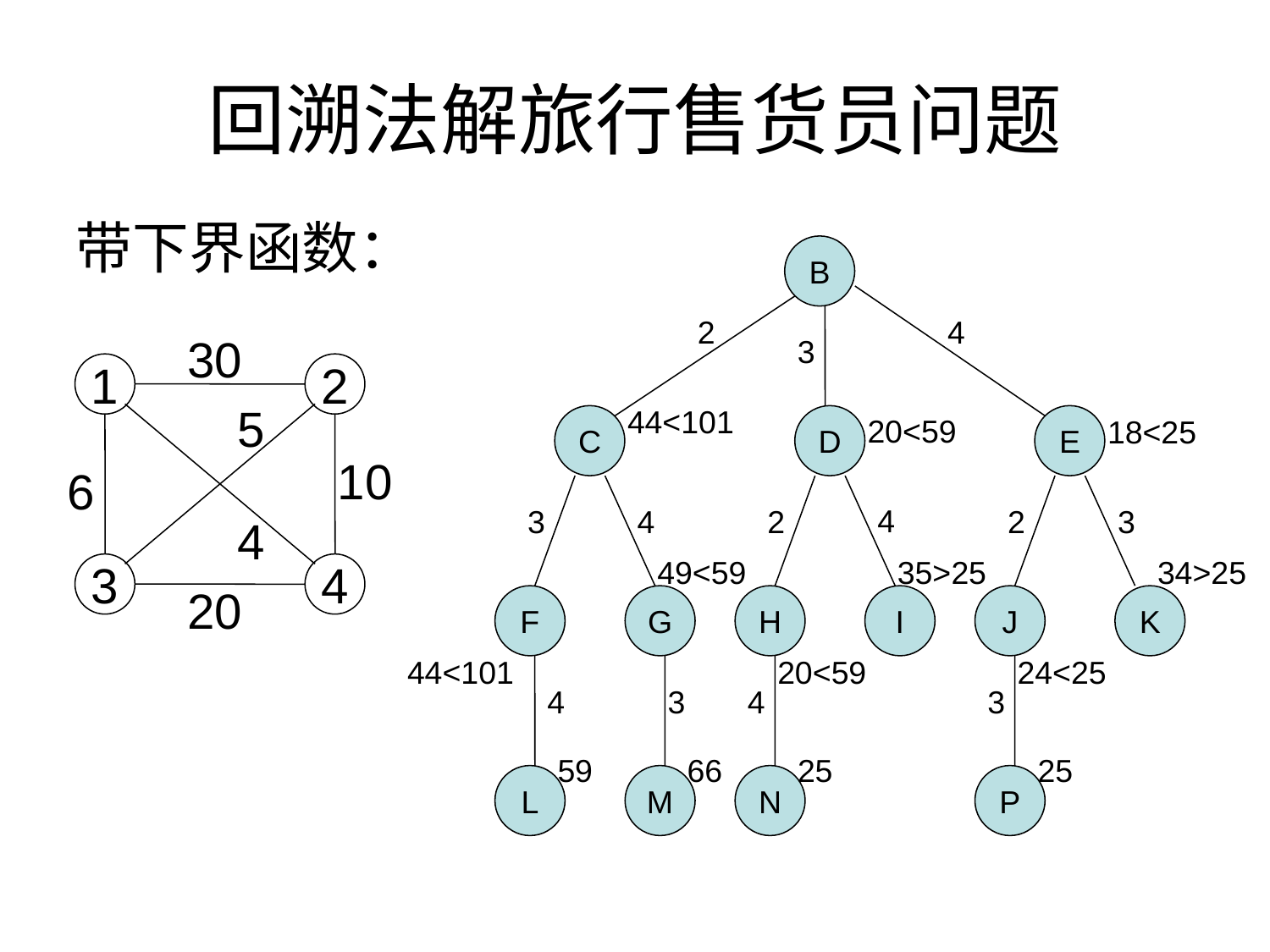

回溯法解旅行售货员问题
带下界函数：
B

2

4
30
3
1
2

5
44<101

20<59
C
D
E
18<25

10
6

4
3
4
2
2
3
4
49<59
35>25
34>25
3
4
20

F
G
H
I
J
K
44<101
20<59
24<25

4
3
4
3
59
66
25
25
L
M
N
P